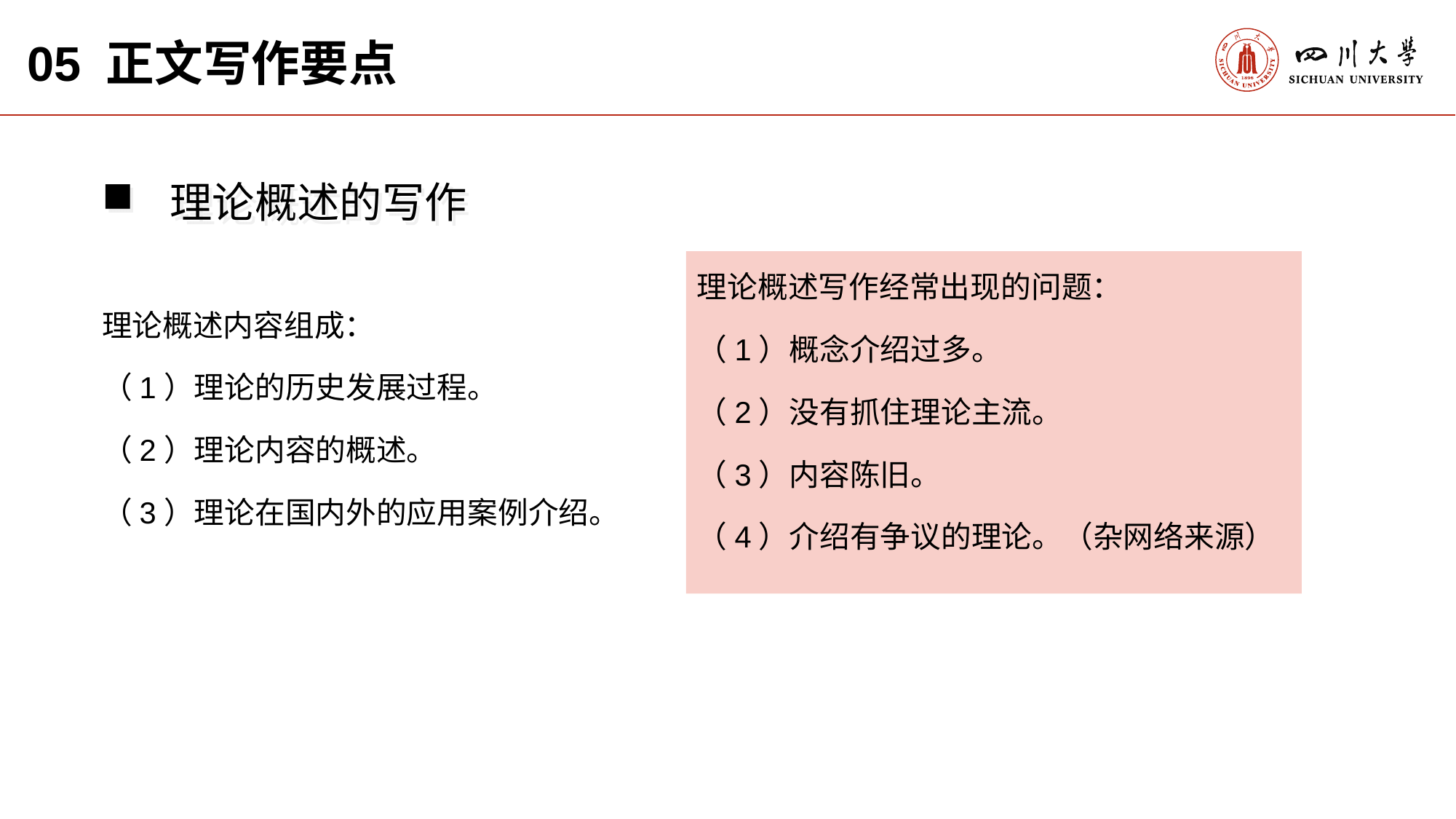

05 正文写作要点
理论概述的写作
理论概述写作经常出现的问题：
（1）概念介绍过多。
（2）没有抓住理论主流。
（3）内容陈旧。
（4）介绍有争议的理论。（杂网络来源）
理论概述内容组成：
（1）理论的历史发展过程。
（2）理论内容的概述。
（3）理论在国内外的应用案例介绍。